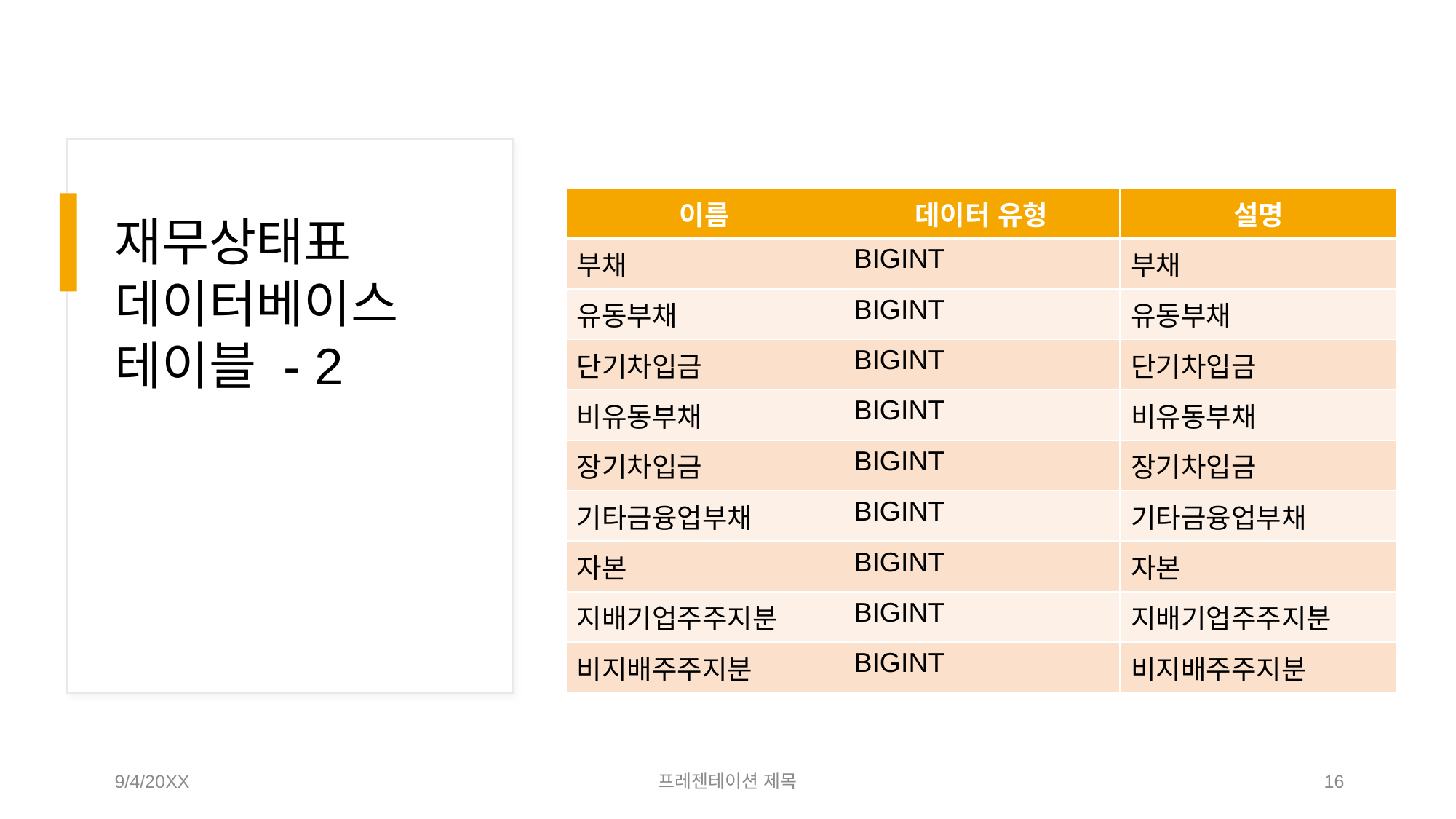

| 이름 | 데이터 유형 | 설명 |
| --- | --- | --- |
| 부채 | BIGINT | 부채 |
| 유동부채 | BIGINT | 유동부채 |
| 단기차입금 | BIGINT | 단기차입금 |
| 비유동부채 | BIGINT | 비유동부채 |
| 장기차입금 | BIGINT | 장기차입금 |
| 기타금융업부채 | BIGINT | 기타금융업부채 |
| 자본 | BIGINT | 자본 |
| 지배기업주주지분 | BIGINT | 지배기업주주지분 |
| 비지배주주지분 | BIGINT | 비지배주주지분 |
# 재무상태표 데이터베이스 테이블 - 2
9/4/20XX
프레젠테이션 제목
16